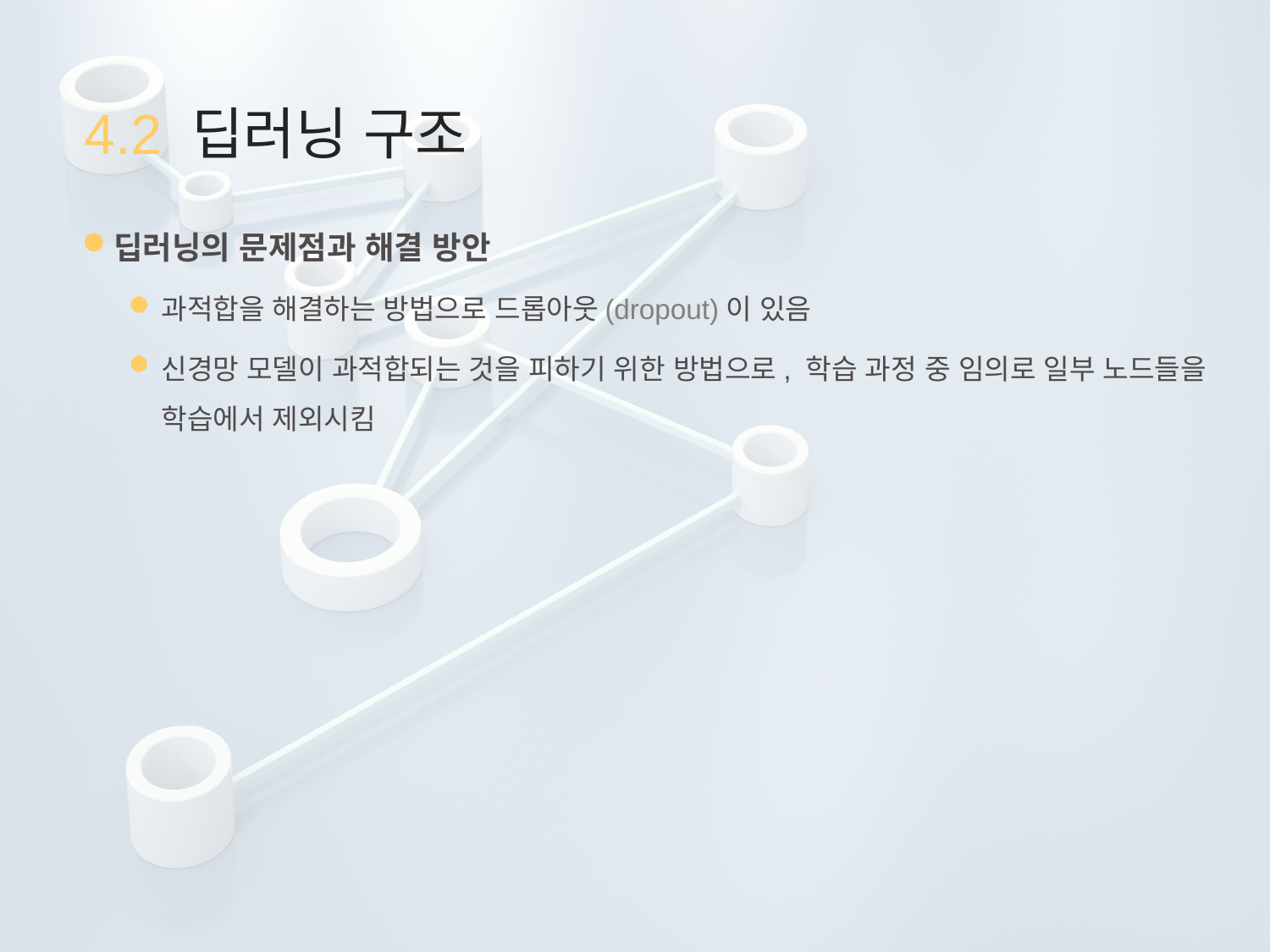

# 4.2 딥러닝 구조
딥러닝의 문제점과 해결 방안
과적합을 해결하는 방법으로 드롭아웃(dropout)이 있음
신경망 모델이 과적합되는 것을 피하기 위한 방법으로, 학습 과정 중 임의로 일부 노드들을 학습에서 제외시킴